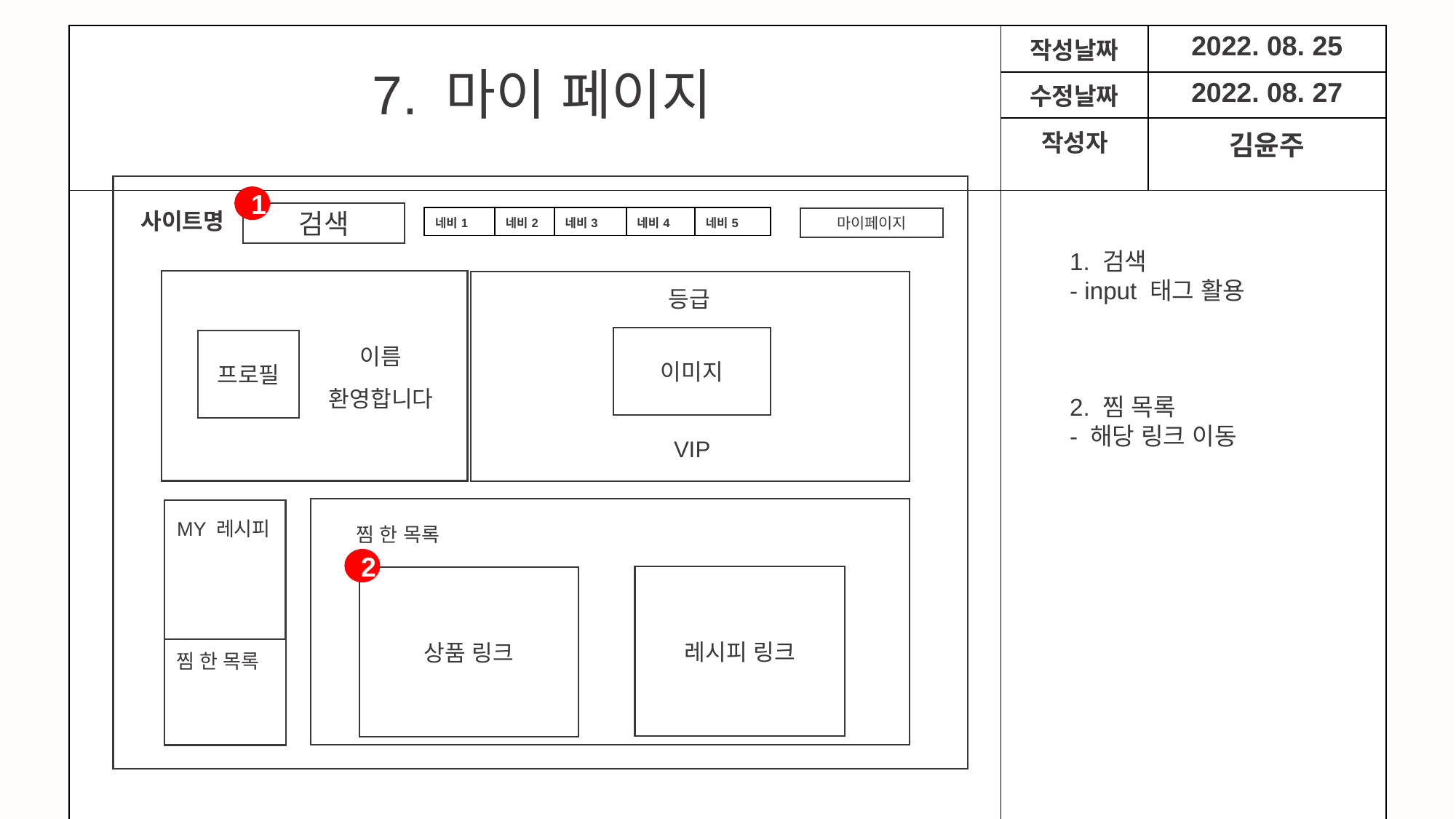

|  | 작성날짜 | 2022. 08. 25 |
| --- | --- | --- |
|  | 수정날짜 | 2022. 08. 27 |
|  | 작성자 | 김윤주 |
|  |  |  |
7. 마이 페이지

1
사이트명
검색
| 네비1 | 네비2 | 네비3 | 네비4 | 네비5 |
| --- | --- | --- | --- | --- |
마이페이지
1. 검색
- input 태그 활용

2. 찜 목록
- 해당 링크 이동

등급
2
이미지
프로필
이름
환영합니다
VIP

MY 레시피
찜 한 목록
2
레시피 링크
상품 링크

찜 한 목록